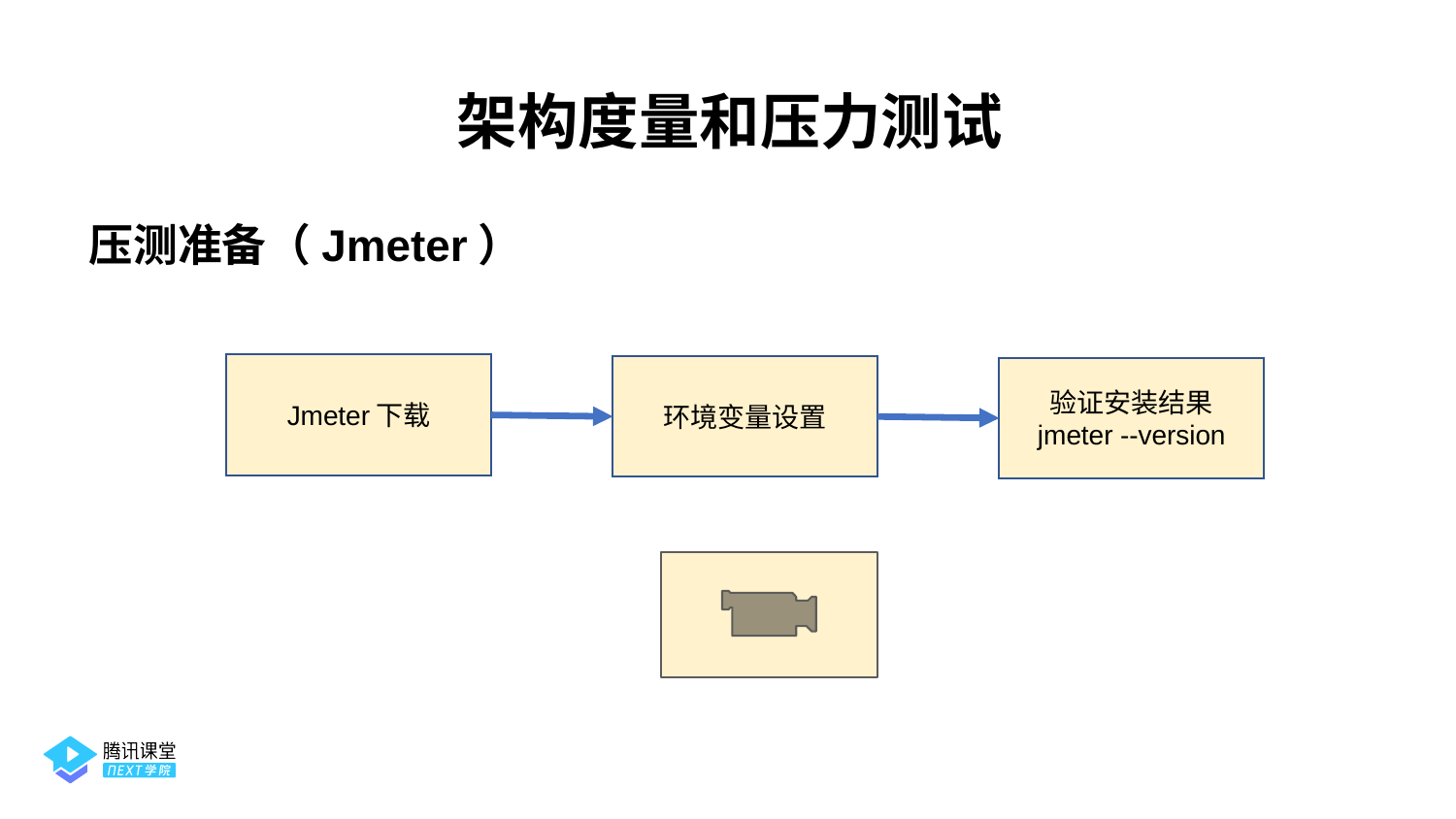

架构度量和压力测试
压测准备（Jmeter）
Jmeter下载
环境变量设置
验证安装结果
jmeter --version